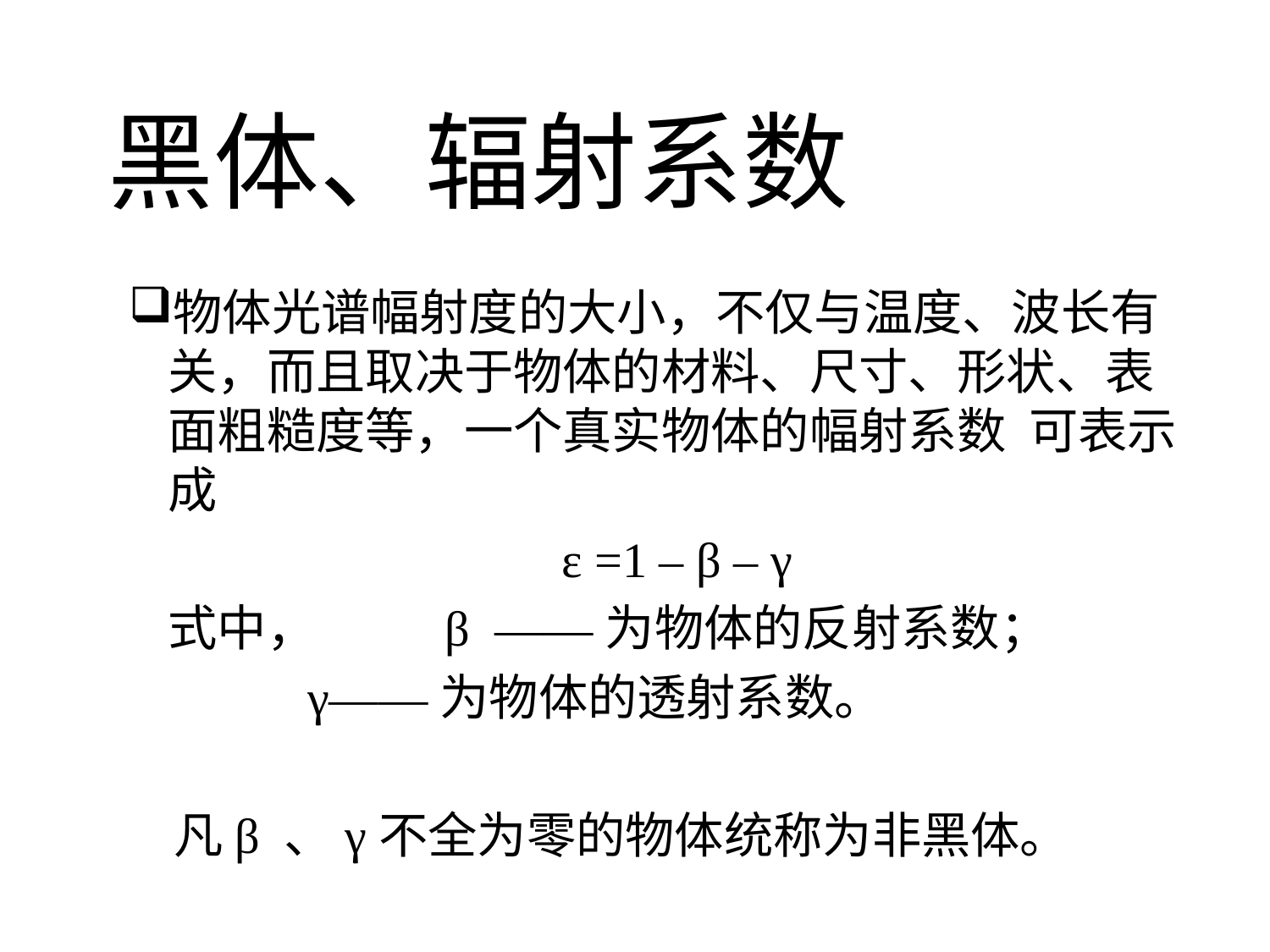

黑体、辐射系数
物体光谱幅射度的大小，不仅与温度、波长有关，而且取决于物体的材料、尺寸、形状、表面粗糙度等，一个真实物体的幅射系数  可表示成
               		 ε =1 – β – γ
	式中， 	 β  ——为物体的反射系数；
           	 γ——为物体的透射系数。

   凡β 、γ不全为零的物体统称为非黑体。